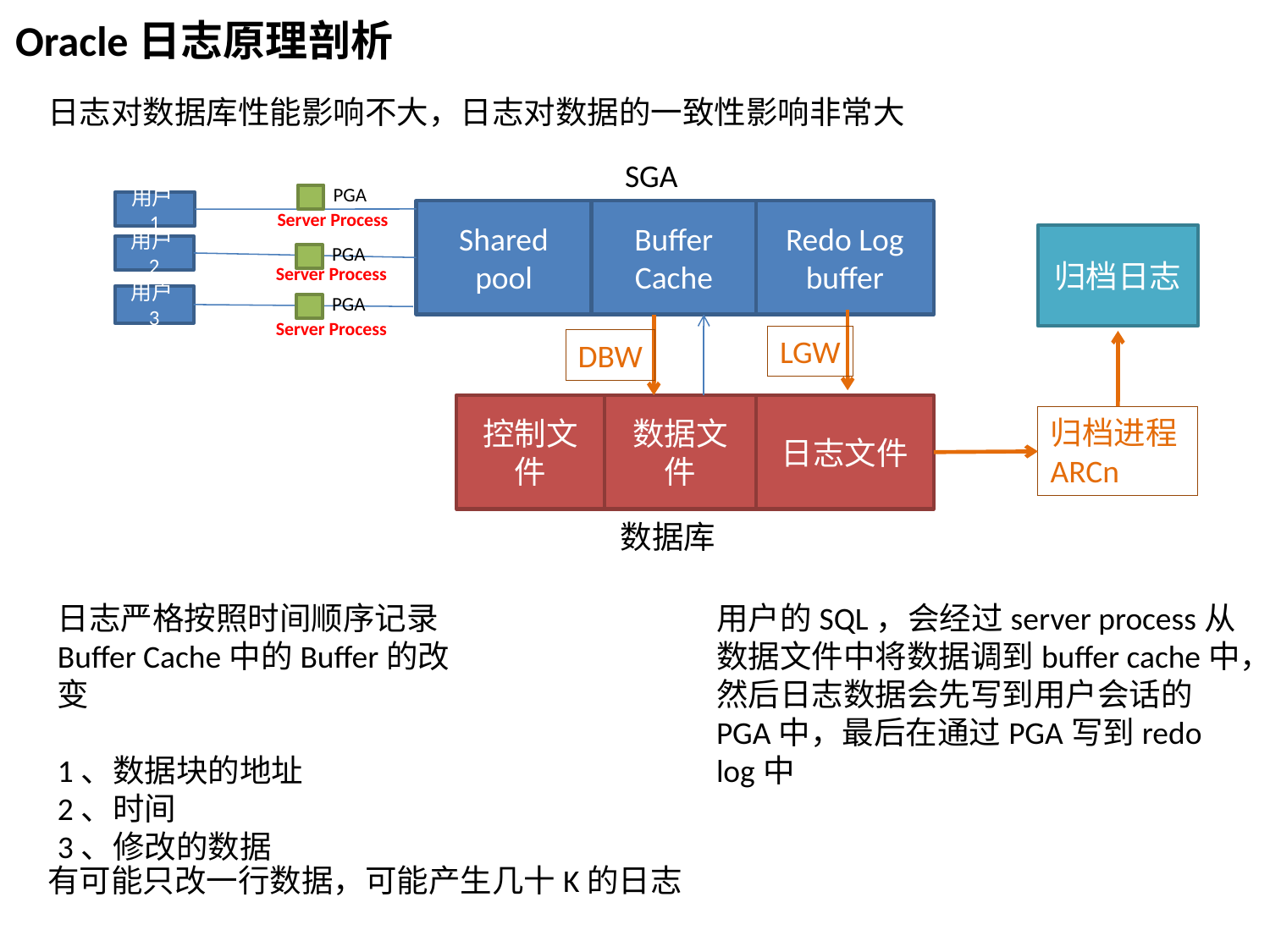

Oracle日志原理剖析
日志对数据库性能影响不大，日志对数据的一致性影响非常大
SGA
PGA

用户1
Shared pool
Buffer Cache
Redo Log
buffer
Server Process
归档日志
PGA
用户2

Server Process
PGA
用户3

Server Process
LGW
DBW
日志文件
控制文件
数据文件
归档进程
ARCn
数据库
日志严格按照时间顺序记录Buffer Cache中的Buffer的改变

1、数据块的地址
2、时间
3、修改的数据
用户的SQL，会经过server process从数据文件中将数据调到buffer cache中，然后日志数据会先写到用户会话的PGA中，最后在通过PGA写到redo log中
有可能只改一行数据，可能产生几十K的日志